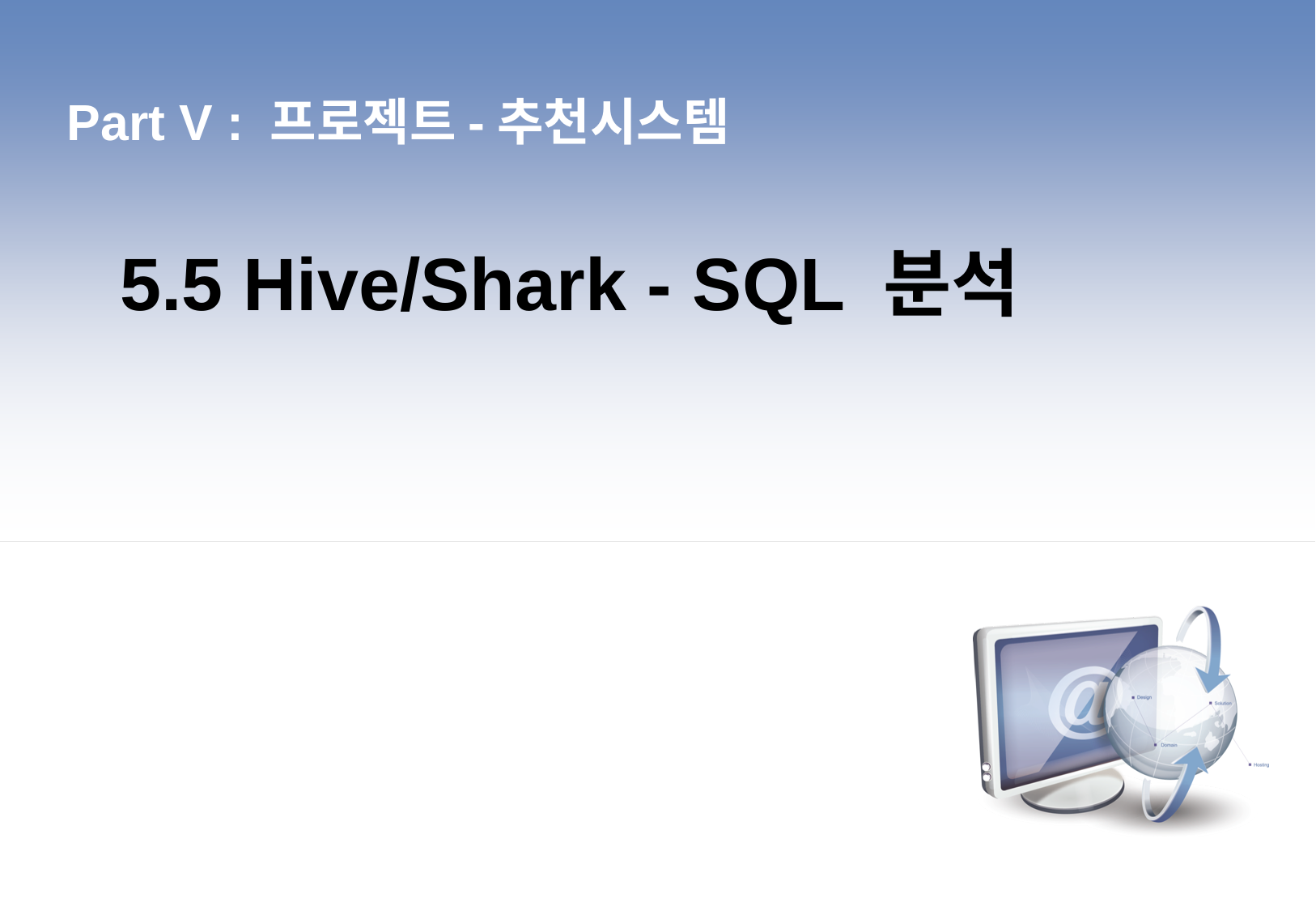

Part V : 프로젝트-추천시스템
5.5 Hive/Shark - SQL 분석